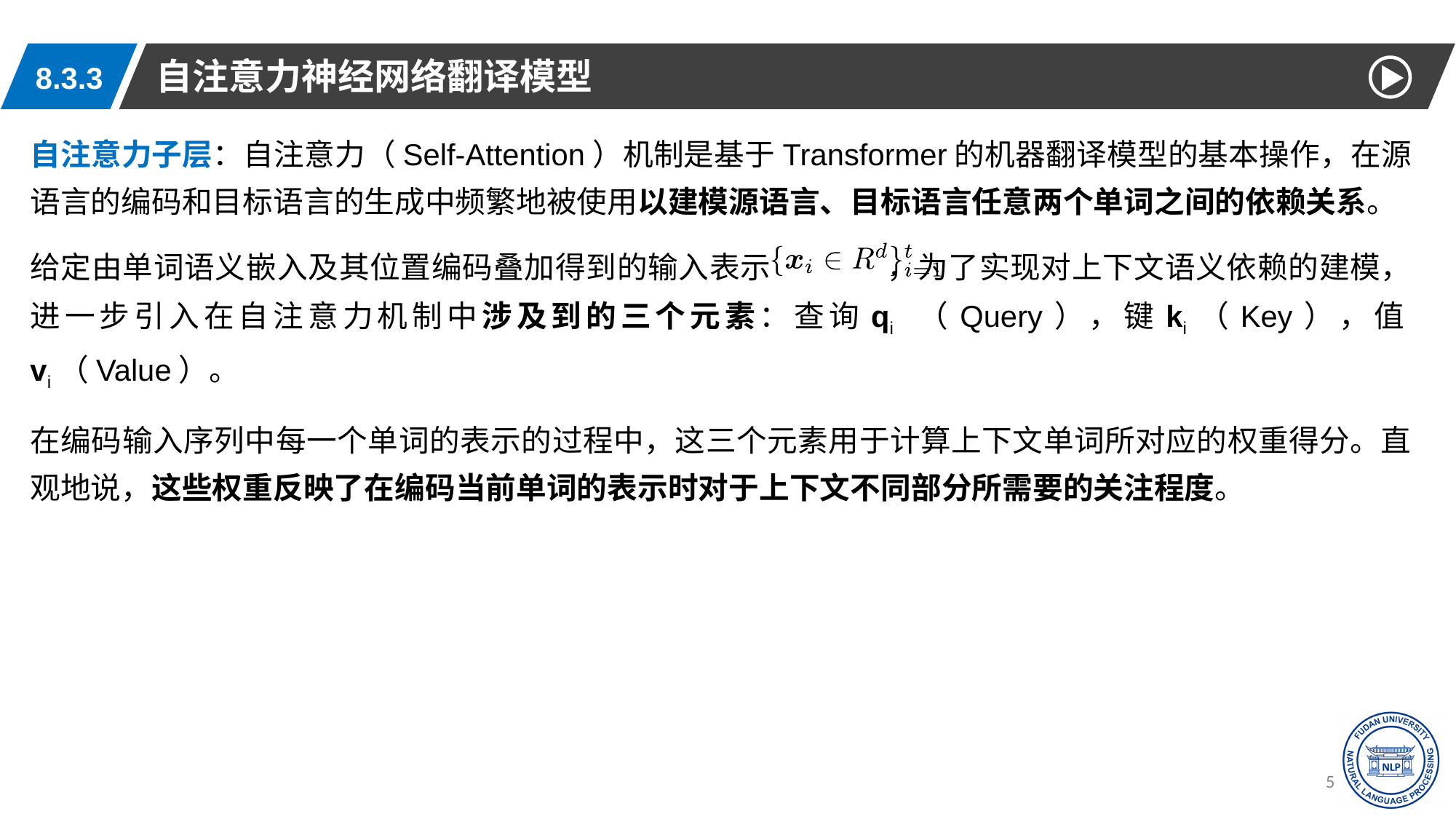

自注意力神经网络翻译模型
8.3.3

自注意力子层：自注意力（Self-Attention）机制是基于Transformer的机器翻译模型的基本操作，在源语言的编码和目标语言的生成中频繁地被使用以建模源语言、目标语言任意两个单词之间的依赖关系。
给定由单词语义嵌入及其位置编码叠加得到的输入表示                ，为了实现对上下文语义依赖的建模，进一步引入在自注意力机制中涉及到的三个元素：查询qi （Query），键ki（Key），值vi（Value）。
在编码输入序列中每一个单词的表示的过程中，这三个元素用于计算上下文单词所对应的权重得分。直观地说，这些权重反映了在编码当前单词的表示时对于上下文不同部分所需要的关注程度。

56